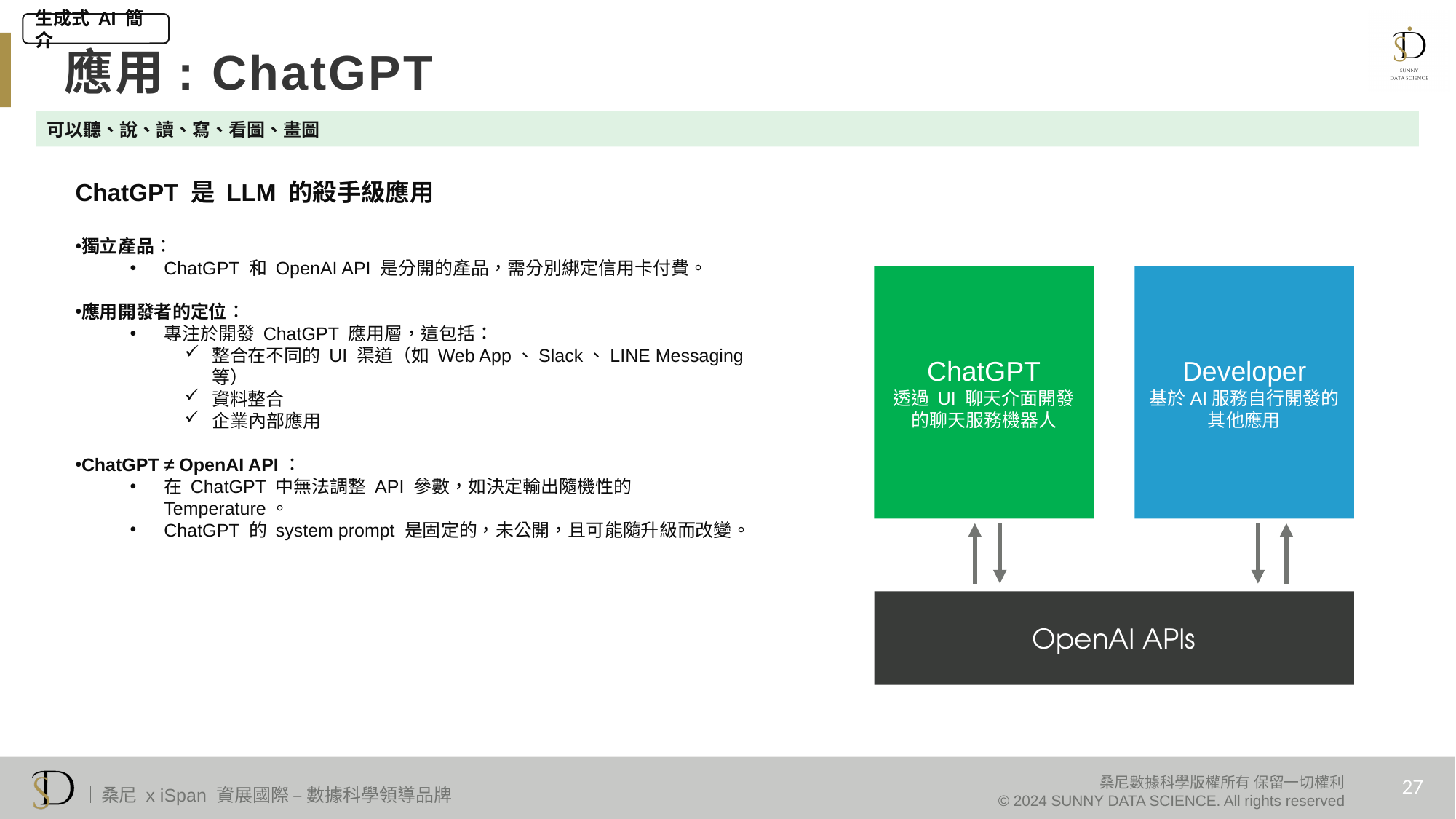

生成式 AI 簡介
應用: ChatGPT
可以聽、說、讀、寫、看圖、畫圖
ChatGPT 是 LLM 的殺手級應用

獨立產品：
ChatGPT 和 OpenAI API 是分開的產品，需分別綁定信用卡付費。

應用開發者的定位：
專注於開發 ChatGPT 應用層，這包括：
整合在不同的 UI 渠道（如 Web App、Slack、LINE Messaging 等）
資料整合
企業內部應用

ChatGPT ≠ OpenAI API：
在 ChatGPT 中無法調整 API 參數，如決定輸出隨機性的 Temperature。
ChatGPT 的 system prompt 是固定的，未公開，且可能隨升級而改變。
ChatGPT
透過 UI 聊天介面開發的聊天服務機器人
Developer
基於AI服務自行開發的其他應用
OpenAI APIs